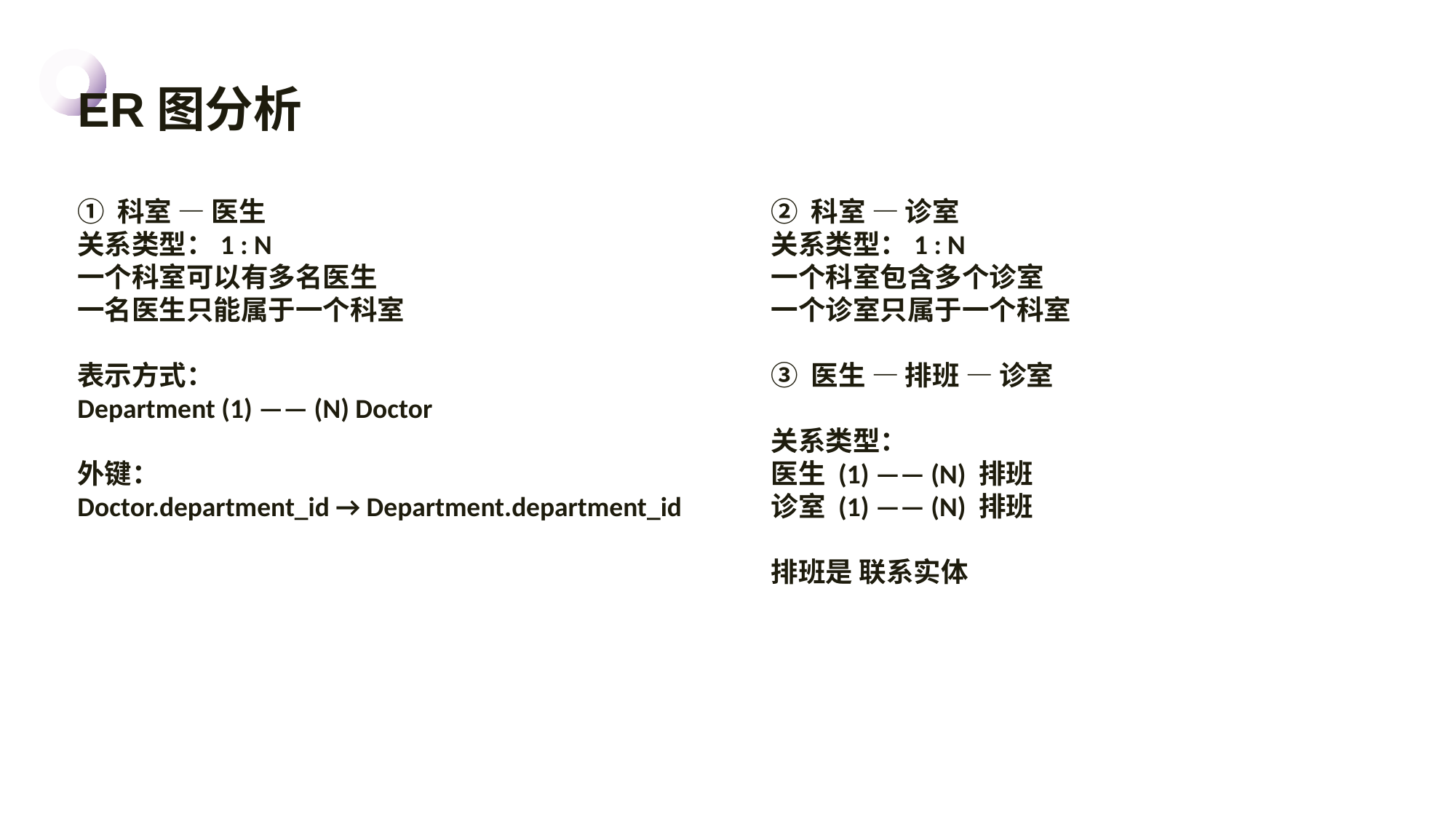

ER图分析
① 科室 — 医生
关系类型：1 : N
一个科室可以有多名医生
一名医生只能属于一个科室

表示方式：
Department (1) —— (N) Doctor

外键：
Doctor.department_id → Department.department_id
② 科室 — 诊室关系类型：1 : N
一个科室包含多个诊室一个诊室只属于一个科室③ 医生 — 排班 — 诊室

关系类型：医生 (1) —— (N) 排班
诊室 (1) —— (N) 排班排班是 联系实体